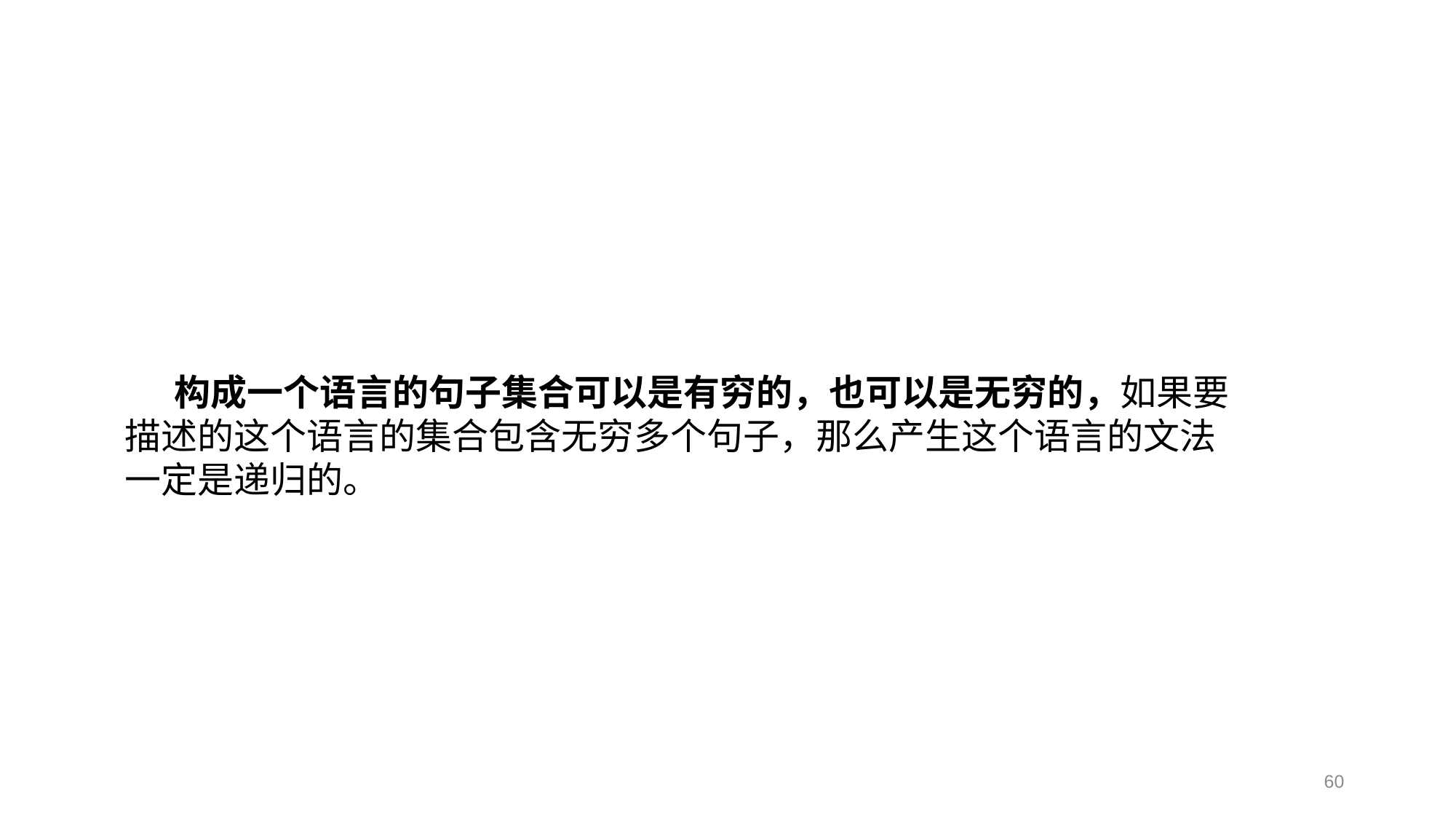

构成一个语言的句子集合可以是有穷的，也可以是无穷的，如果要描述的这个语言的集合包含无穷多个句子，那么产生这个语言的文法一定是递归的。
60